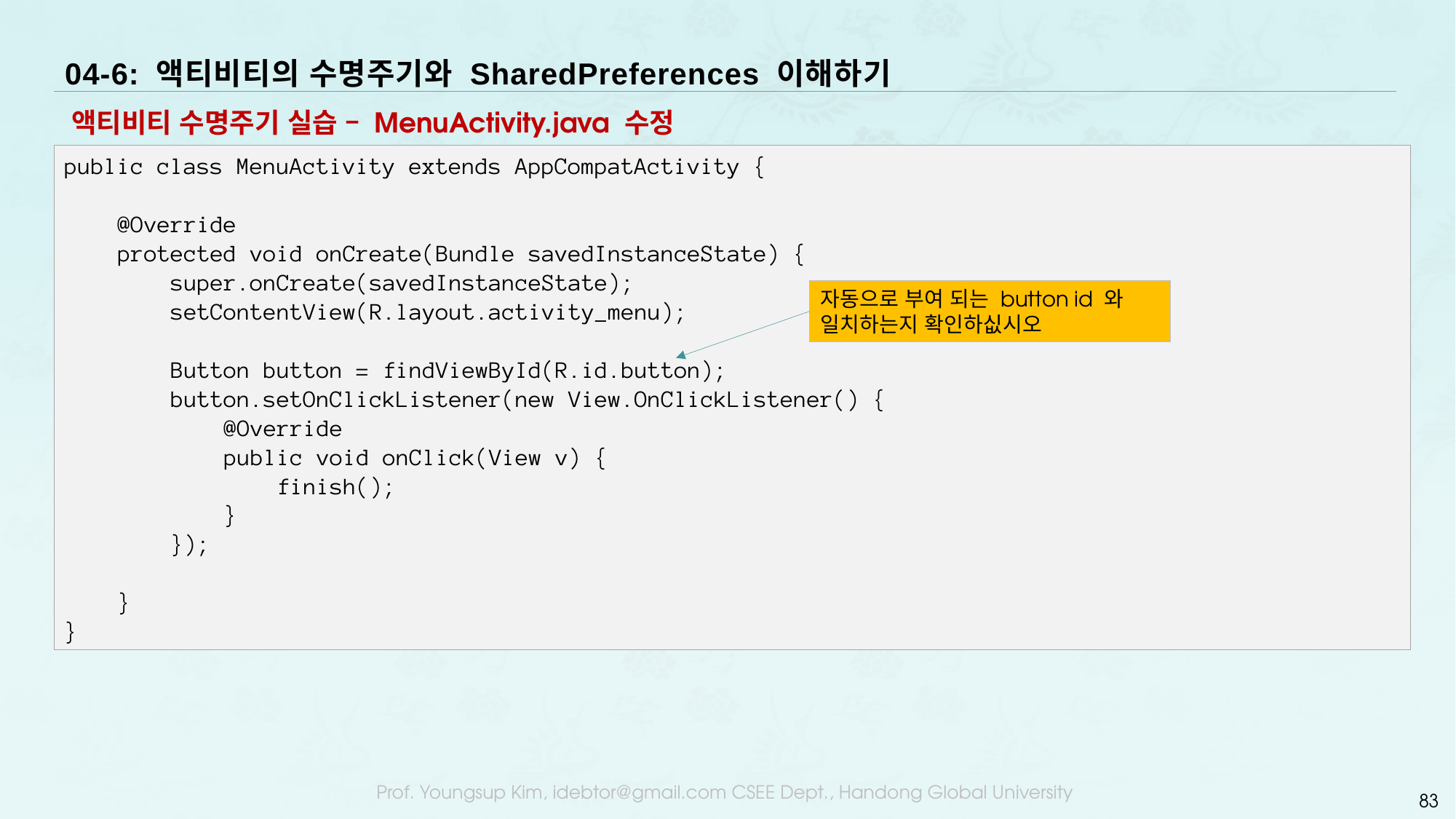

# 04-6: 액티비티의 수명주기와 SharedPreferences 이해하기
액티비티 수명주기 실습 – MenuActivity.java 수정

public class MenuActivity extends AppCompatActivity {

    @Override
    protected void onCreate(Bundle savedInstanceState) {
        super.onCreate(savedInstanceState);
        setContentView(R.layout.activity_menu);

        Button button = findViewById(R.id.button);
        button.setOnClickListener(new View.OnClickListener() {
            @Override
            public void onClick(View v) {
                finish();
            }
        });

    }
}
자동으로 부여 되는 button id 와 일치하는지 확인하싮시오
83